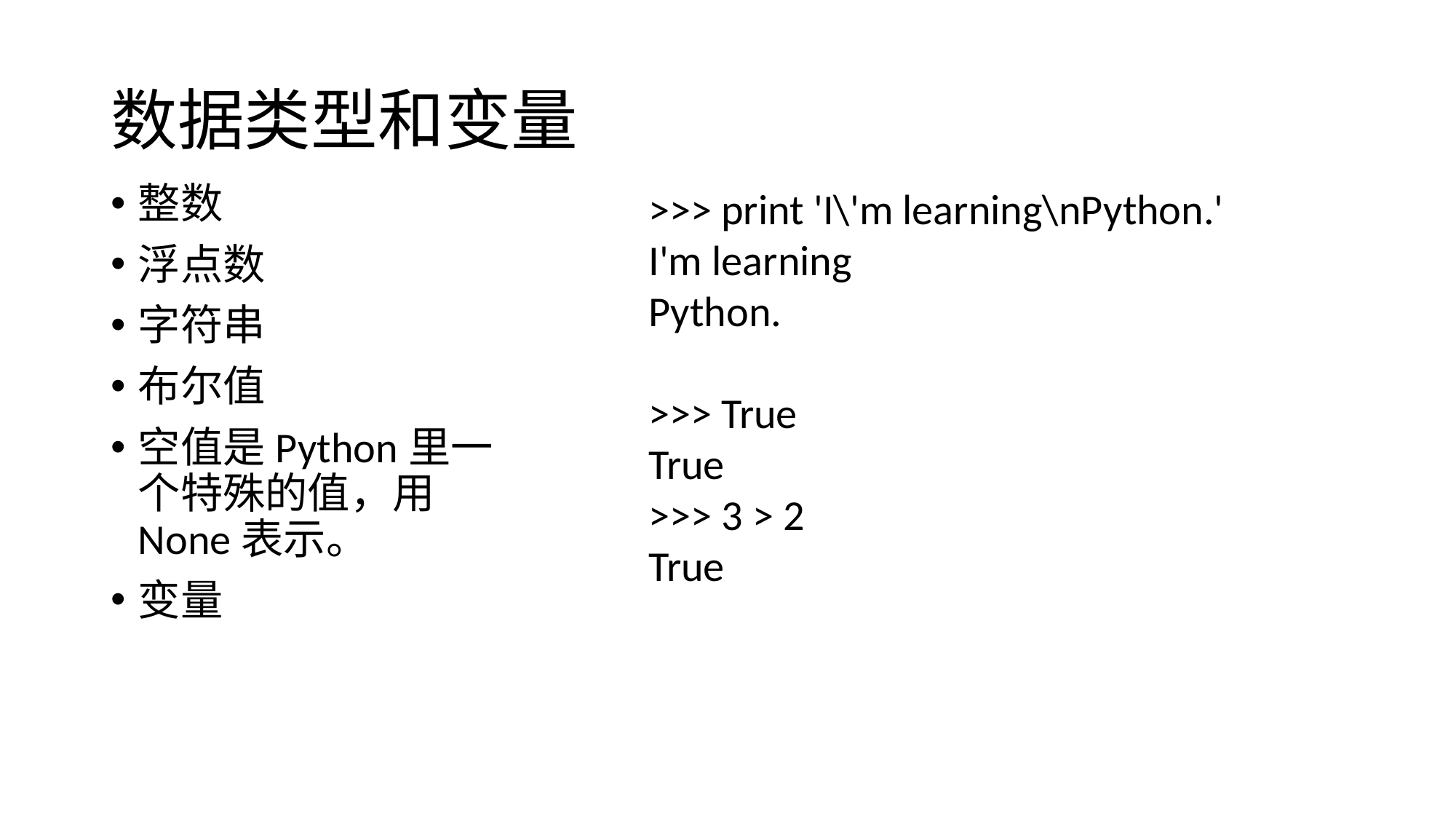

# 数据类型和变量
整数
浮点数
字符串
布尔值
空值是Python里一个特殊的值，用None表示。
变量
>>> print 'I\'m learning\nPython.'
I'm learning
Python.

>>> True
True
>>> 3 > 2
True